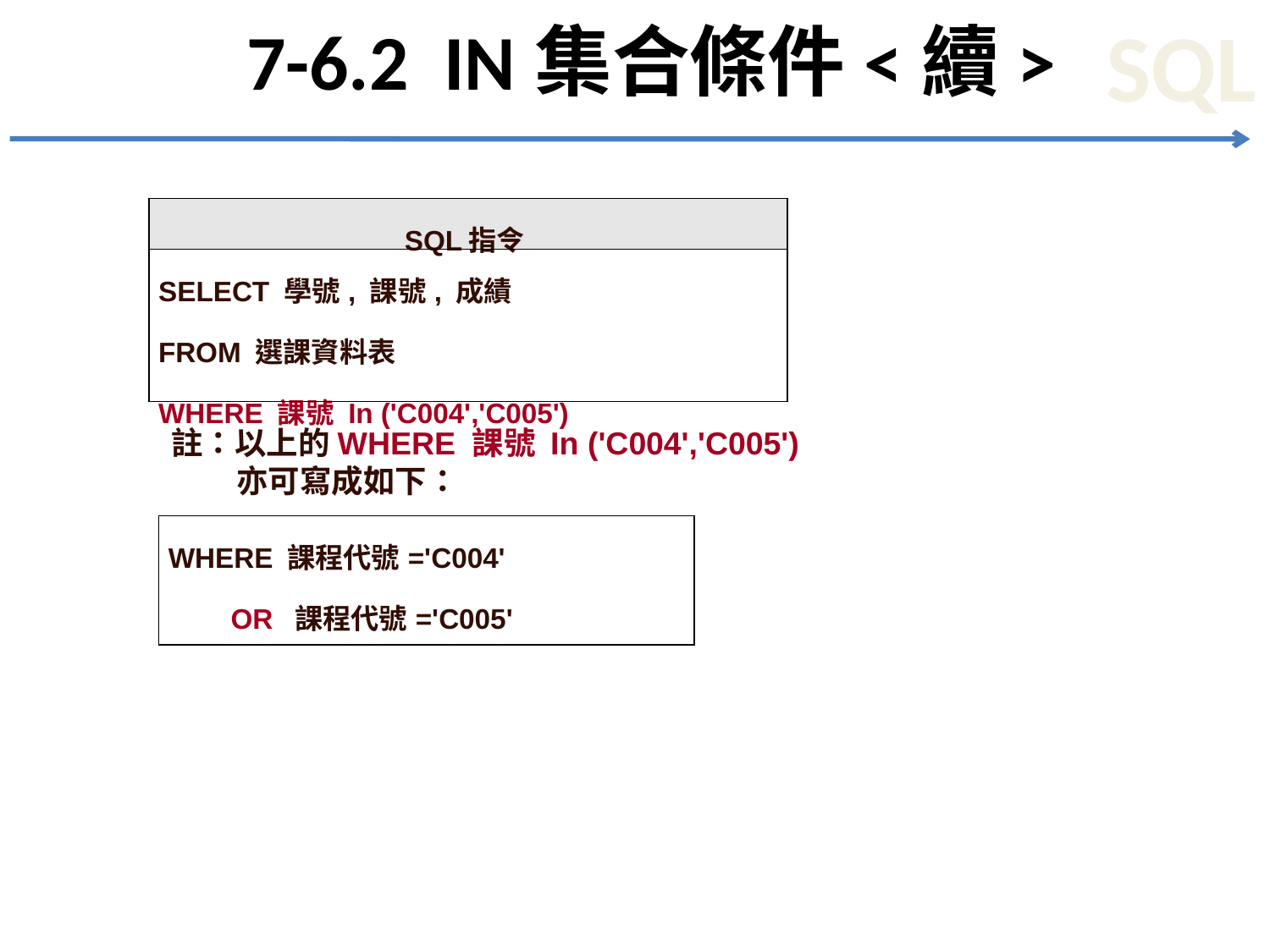

# 7-6.2  IN集合條件<續>

| SQL指令 |
| --- |
| SELECT 學號, 課號, 成績 FROM 選課資料表 WHERE 課號 In ('C004','C005') |
註：以上的WHERE 課號 In ('C004','C005')
        亦可寫成如下：
| WHERE 課程代號='C004' OR 課程代號='C005' |
| --- |